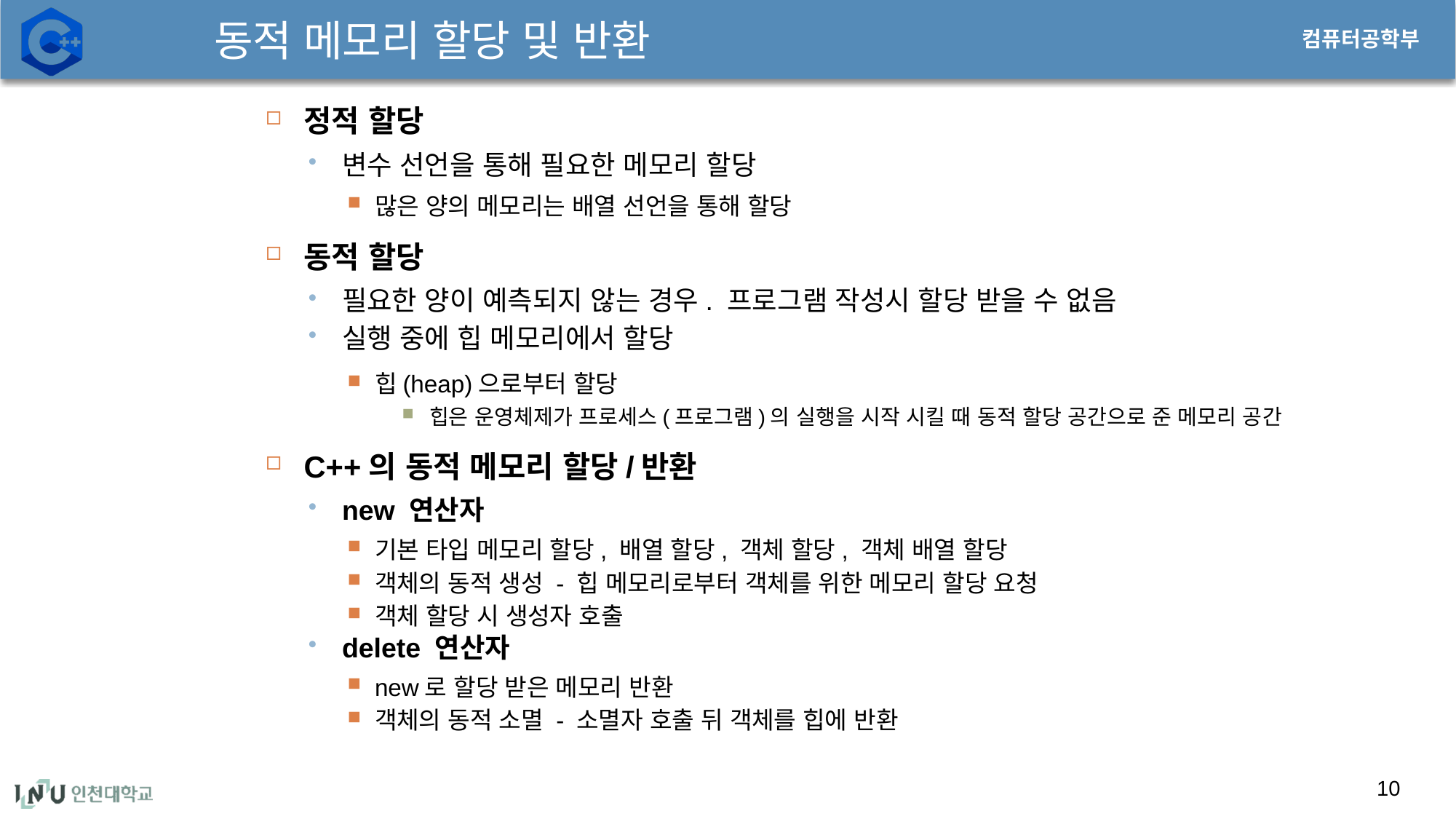

# 동적 메모리 할당 및 반환
정적 할당
변수 선언을 통해 필요한 메모리 할당
많은 양의 메모리는 배열 선언을 통해 할당
동적 할당
필요한 양이 예측되지 않는 경우. 프로그램 작성시 할당 받을 수 없음
실행 중에 힙 메모리에서 할당
힙(heap)으로부터 할당
힙은 운영체제가 프로세스(프로그램)의 실행을 시작 시킬 때 동적 할당 공간으로 준 메모리 공간
C++의 동적 메모리 할당/반환
new 연산자
기본 타입 메모리 할당, 배열 할당, 객체 할당, 객체 배열 할당
객체의 동적 생성 - 힙 메모리로부터 객체를 위한 메모리 할당 요청
객체 할당 시 생성자 호출
delete 연산자
new로 할당 받은 메모리 반환
객체의 동적 소멸 - 소멸자 호출 뒤 객체를 힙에 반환
10